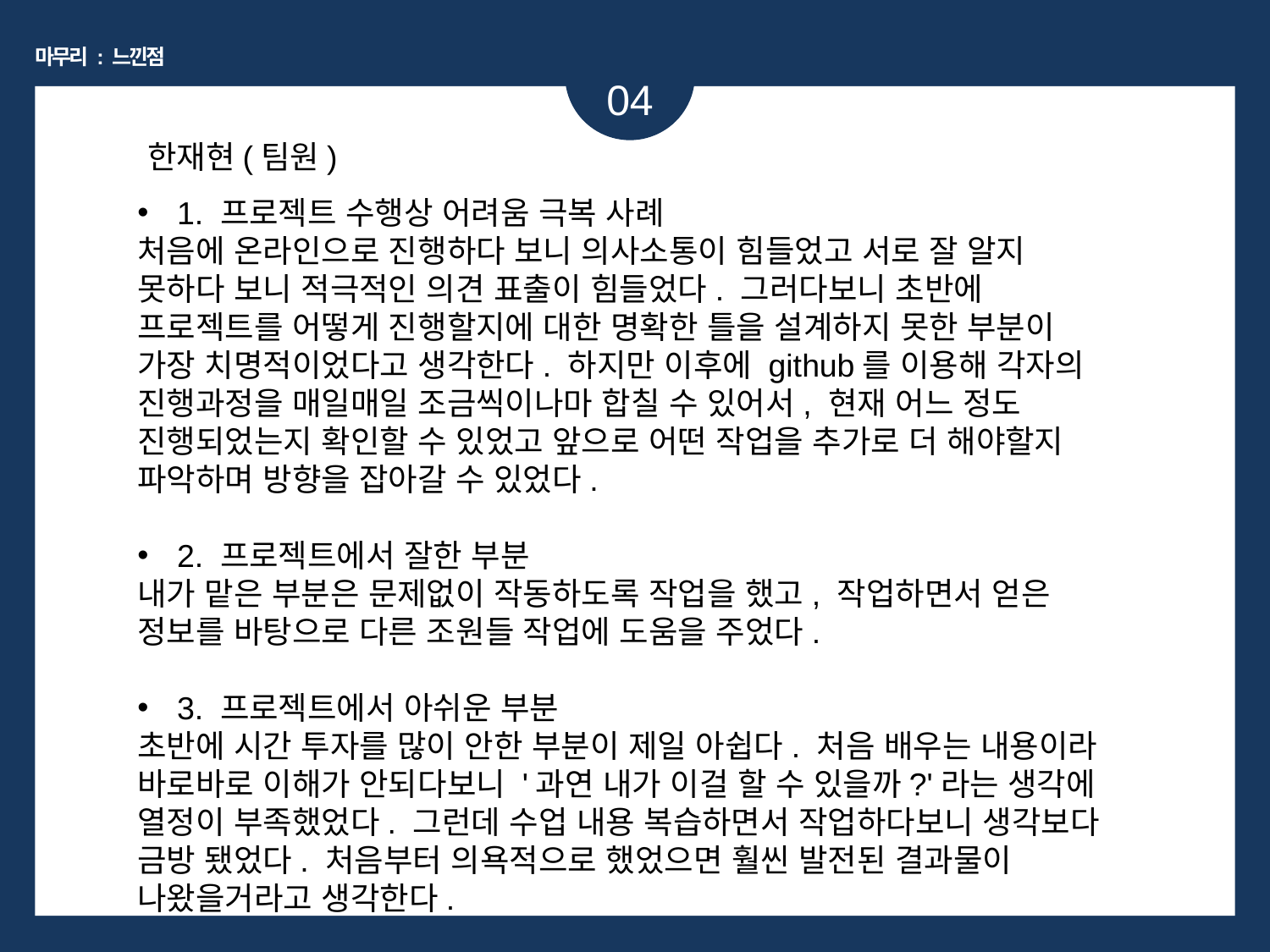

마무리 : 느낀점
04

한재현(팀원)
1. 프로젝트 수행상 어려움 극복 사례
처음에 온라인으로 진행하다 보니 의사소통이 힘들었고 서로 잘 알지 못하다 보니 적극적인 의견 표출이 힘들었다. 그러다보니 초반에 프로젝트를 어떻게 진행할지에 대한 명확한 틀을 설계하지 못한 부분이 가장 치명적이었다고 생각한다. 하지만 이후에 github를 이용해 각자의 진행과정을 매일매일 조금씩이나마 합칠 수 있어서, 현재 어느 정도 진행되었는지 확인할 수 있었고 앞으로 어떤 작업을 추가로 더 해야할지 파악하며 방향을 잡아갈 수 있었다.

2. 프로젝트에서 잘한 부분
내가 맡은 부분은 문제없이 작동하도록 작업을 했고, 작업하면서 얻은 정보를 바탕으로 다른 조원들 작업에 도움을 주었다.

3. 프로젝트에서 아쉬운 부분
초반에 시간 투자를 많이 안한 부분이 제일 아쉽다. 처음 배우는 내용이라 바로바로 이해가 안되다보니 '과연 내가 이걸 할 수 있을까?'라는 생각에 열정이 부족했었다. 그런데 수업 내용 복습하면서 작업하다보니 생각보다 금방 됐었다. 처음부터 의욕적으로 했었으면 훨씬 발전된 결과물이 나왔을거라고 생각한다.